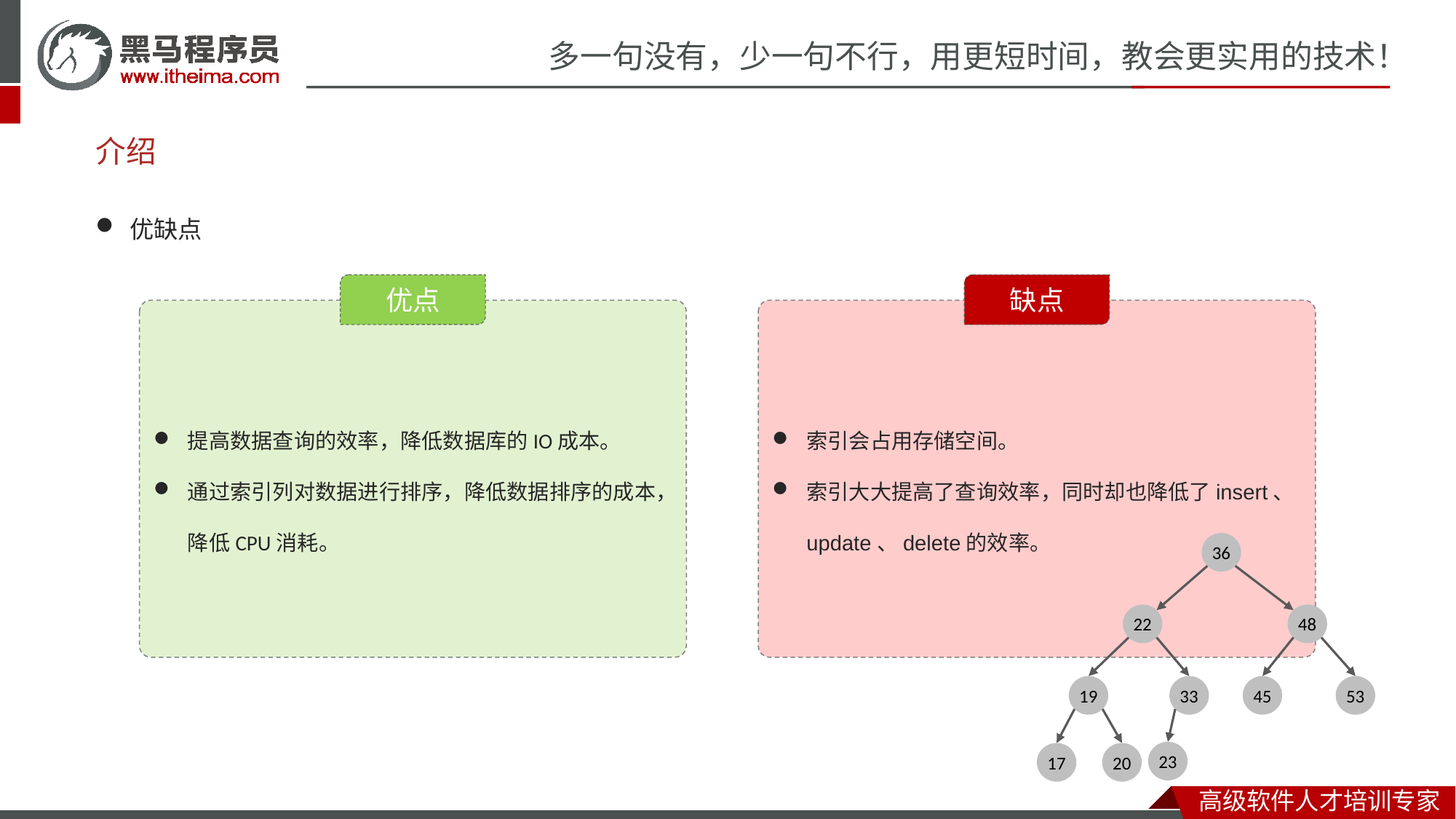

# 介绍
优缺点
优点
提高数据查询的效率，降低数据库的IO成本。
通过索引列对数据进行排序，降低数据排序的成本，降低CPU消耗。
缺点
索引会占用存储空间。
索引大大提高了查询效率，同时却也降低了insert、update、delete的效率。
36
22
48
45
53
19
33
23
20
17